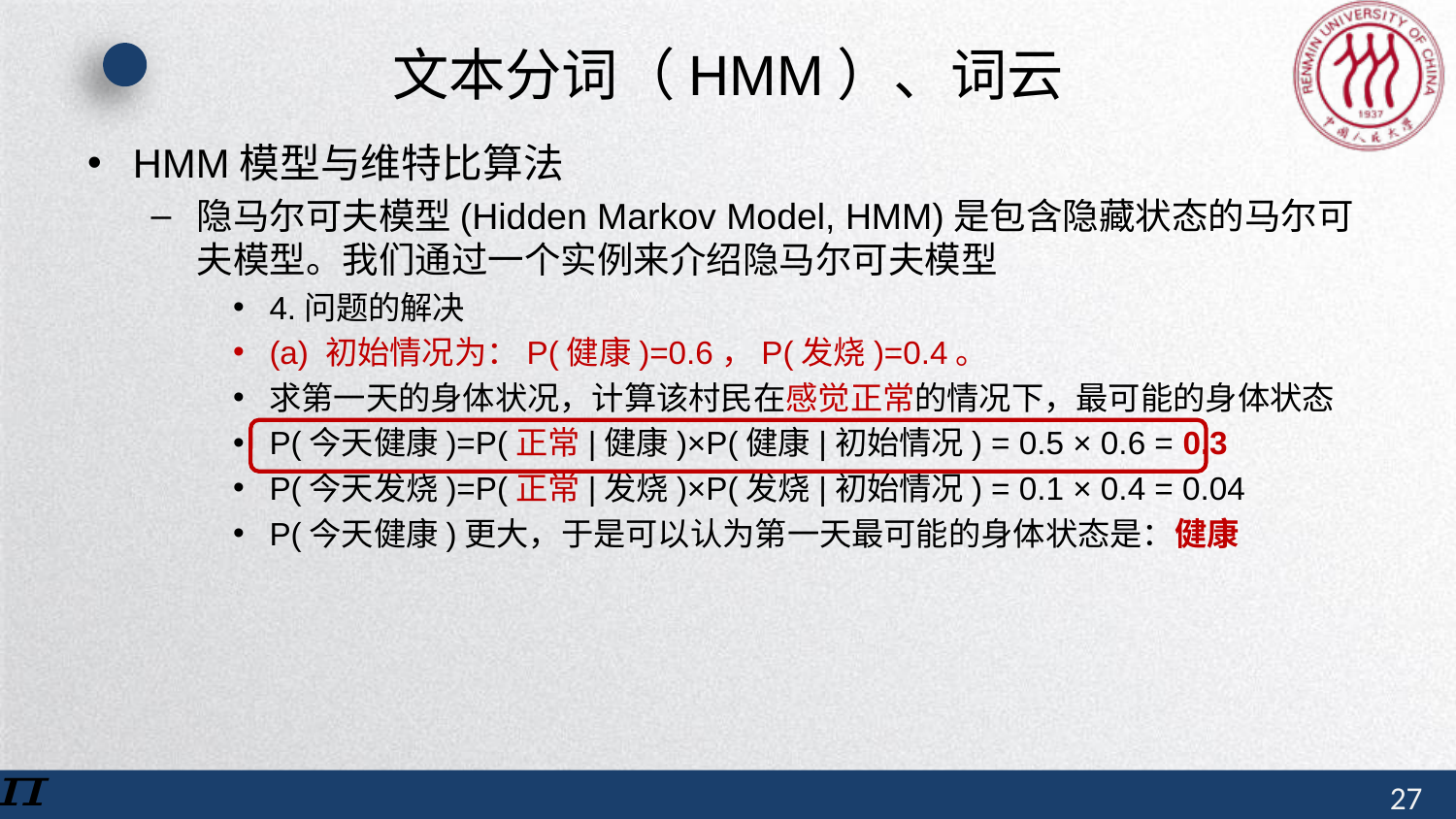

# 文本分词（HMM）、词云
HMM模型与维特比算法
隐马尔可夫模型(Hidden Markov Model, HMM)是包含隐藏状态的马尔可夫模型。我们通过一个实例来介绍隐马尔可夫模型
4.问题的解决
(a) 初始情况为：P(健康)=0.6，P(发烧)=0.4。
求第一天的身体状况，计算该村民在感觉正常的情况下，最可能的身体状态
P(今天健康)=P(正常|健康)×P(健康|初始情况) = 0.5 × 0.6 = 0.3
P(今天发烧)=P(正常|发烧)×P(发烧|初始情况) = 0.1 × 0.4 = 0.04
P(今天健康)更大，于是可以认为第一天最可能的身体状态是：健康